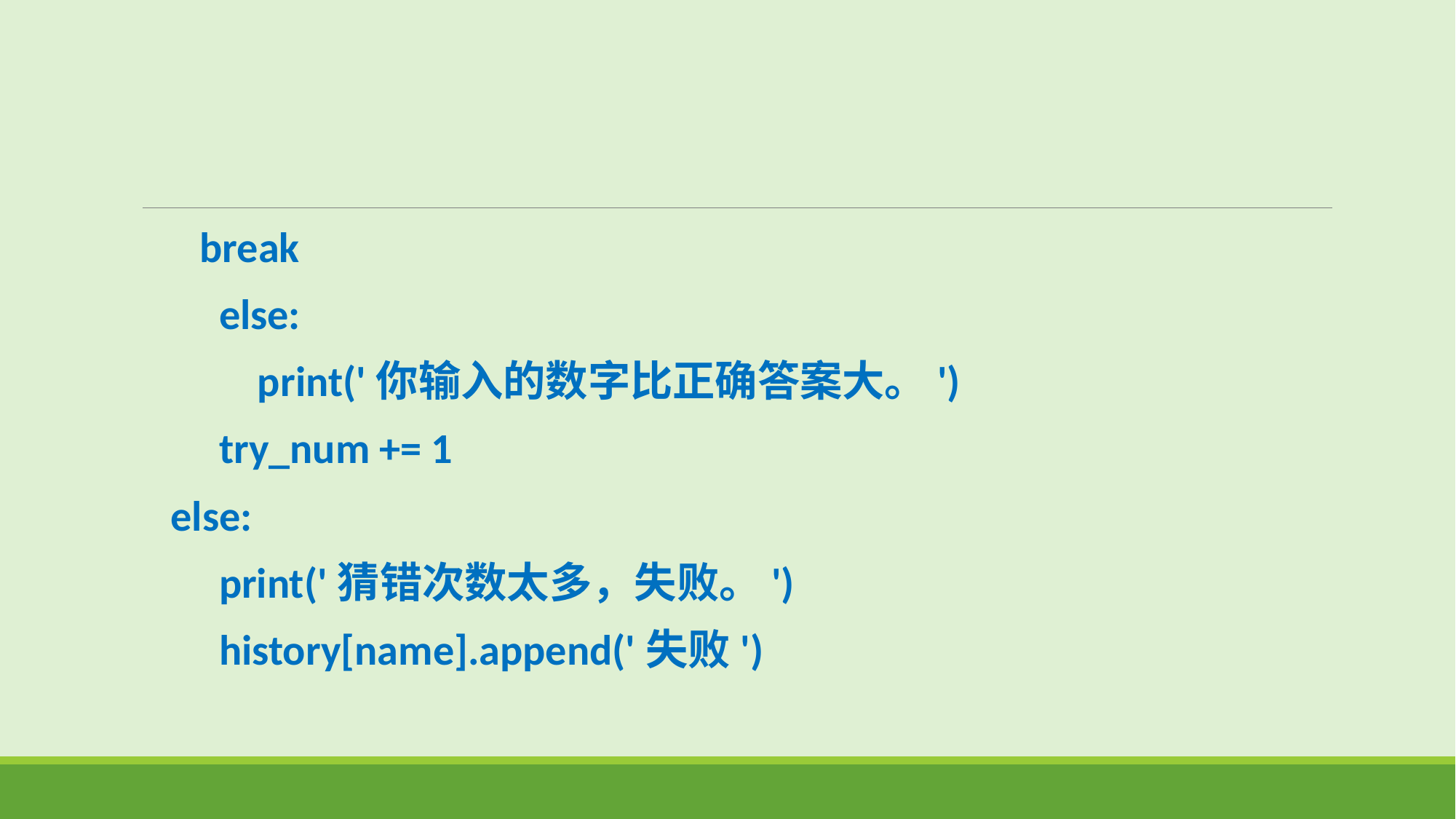

break
        else:
            print('你输入的数字比正确答案大。')
        try_num += 1
   else:
        print('猜错次数太多，失败。')
        history[name].append('失败')